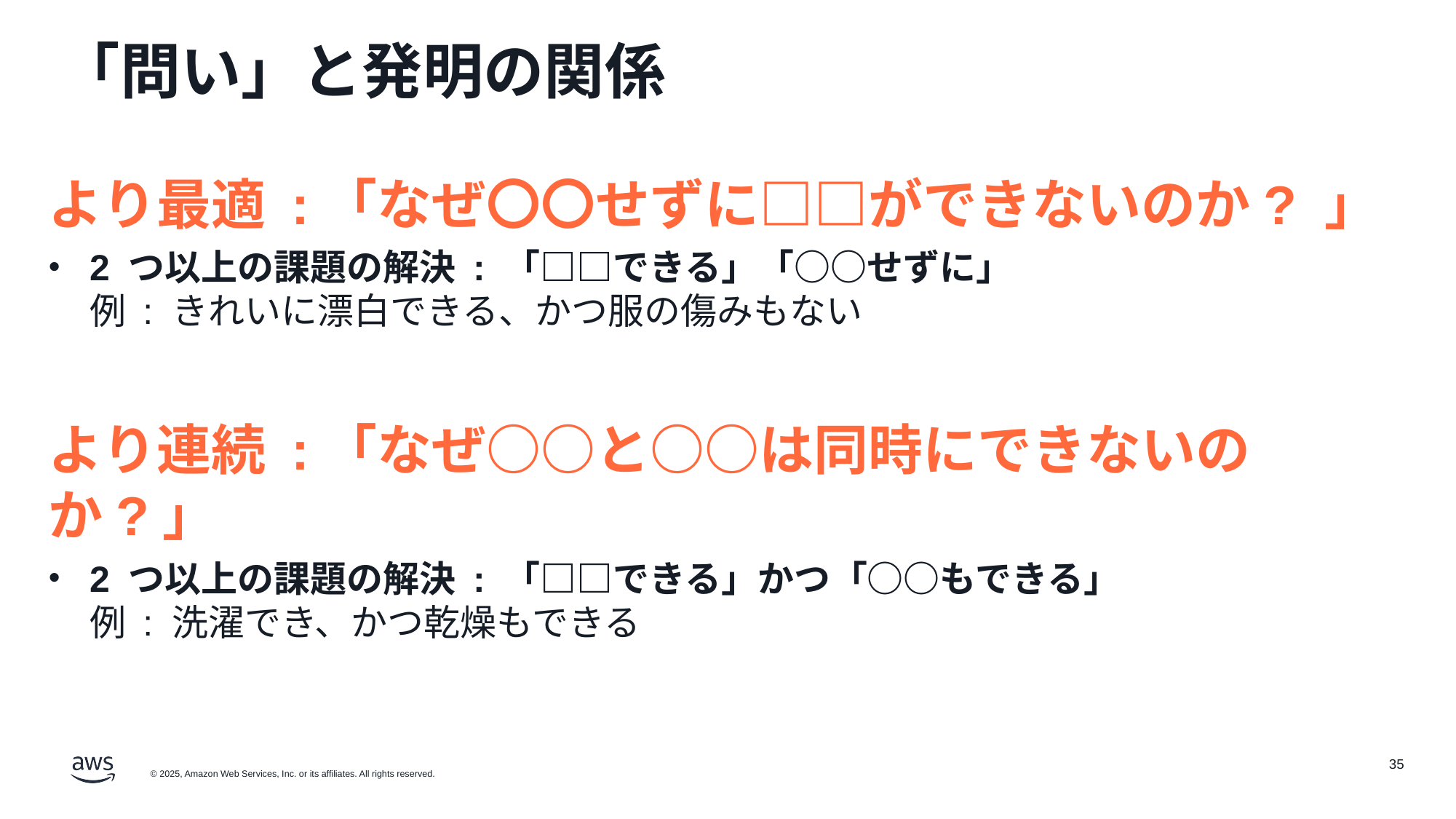

# 「問い」と発明の関係
より最適 :「なぜ〇〇せずに□□ができないのか? 」
2 つ以上の課題の解決 : 「□□できる」「○○せずに」
例 : きれいに漂白できる、かつ服の傷みもない

より連続 :「なぜ○○と○○は同時にできないのか?」
2 つ以上の課題の解決 : 「□□できる」かつ「○○もできる」
例 : 洗濯でき、かつ乾燥もできる

35